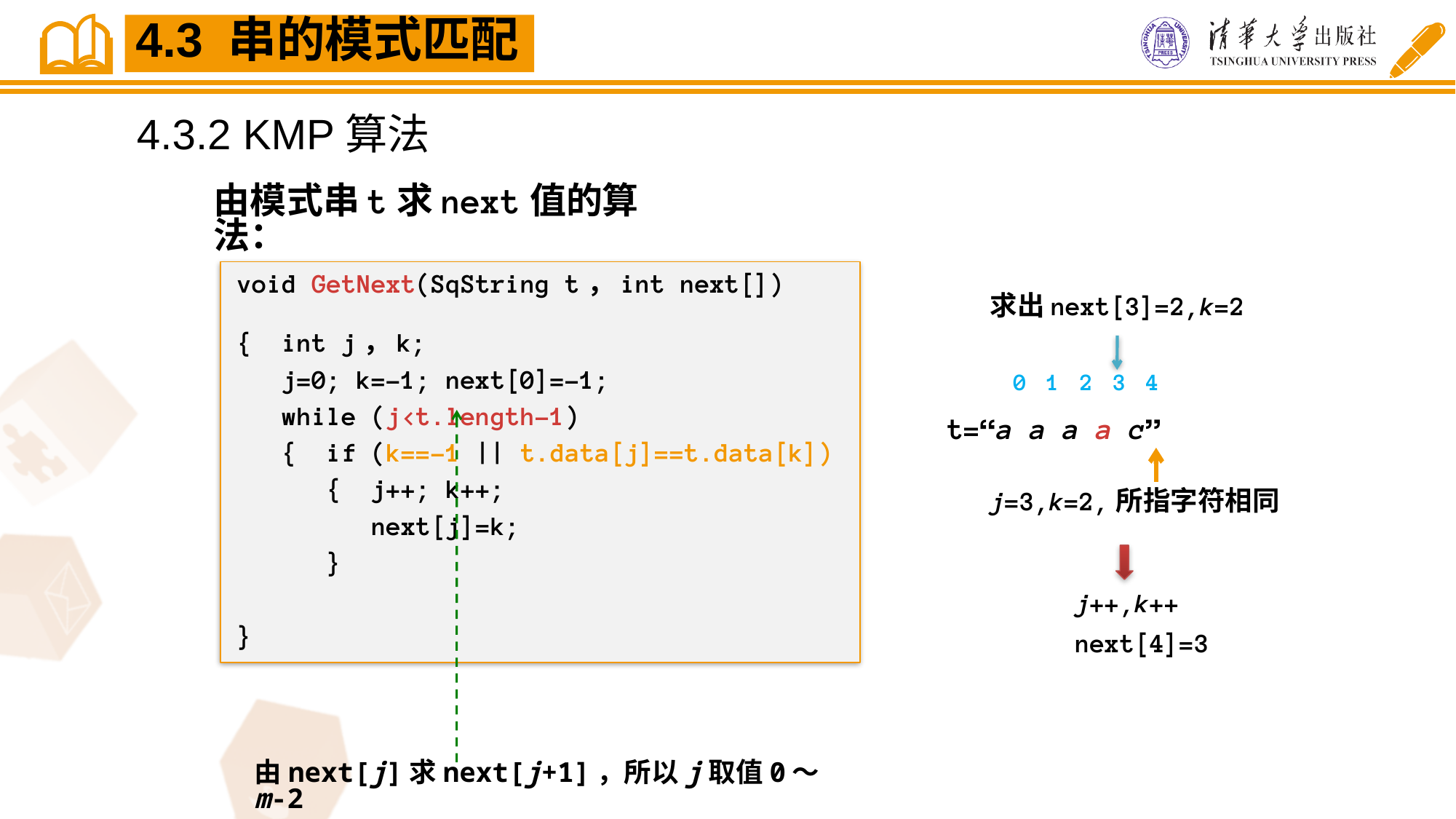

4.3 串的模式匹配
4.3.2 KMP算法
由模式串t求next值的算法：
void GetNext(SqString t，int next[])
{  int j，k;
   j=0; k=-1; next[0]=-1;
   while (j<t.length-1)
   {  if (k==-1 || t.data[j]==t.data[k])
      {  j++; k++;
         next[j]=k;
      }

}
求出next[3]=2,k=2
0 1 2 3 4
t=“a a a a c”
由next[j]求next[j+1]，所以j取值0～m-2
j=3,k=2,所指字符相同

j++,k++
next[4]=3